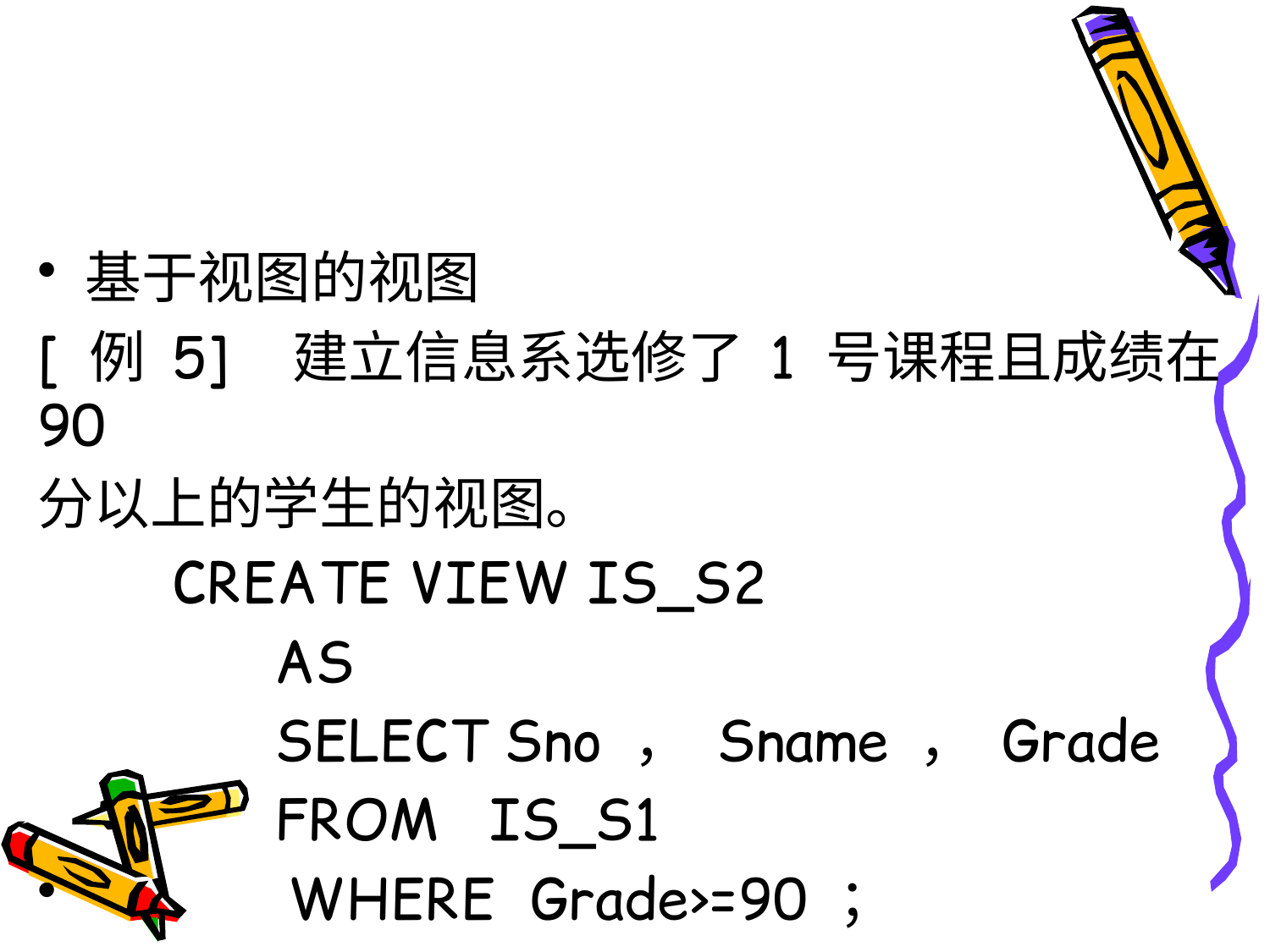

#
基于视图的视图
[ 例 5]   建立信息系选修了 1 号课程且成绩在 90
分以上的学生的视图。
        CREATE VIEW IS_S2
              AS
              SELECT Sno ， Sname ， Grade
              FROM   IS_S1
            WHERE  Grade>=90 ；